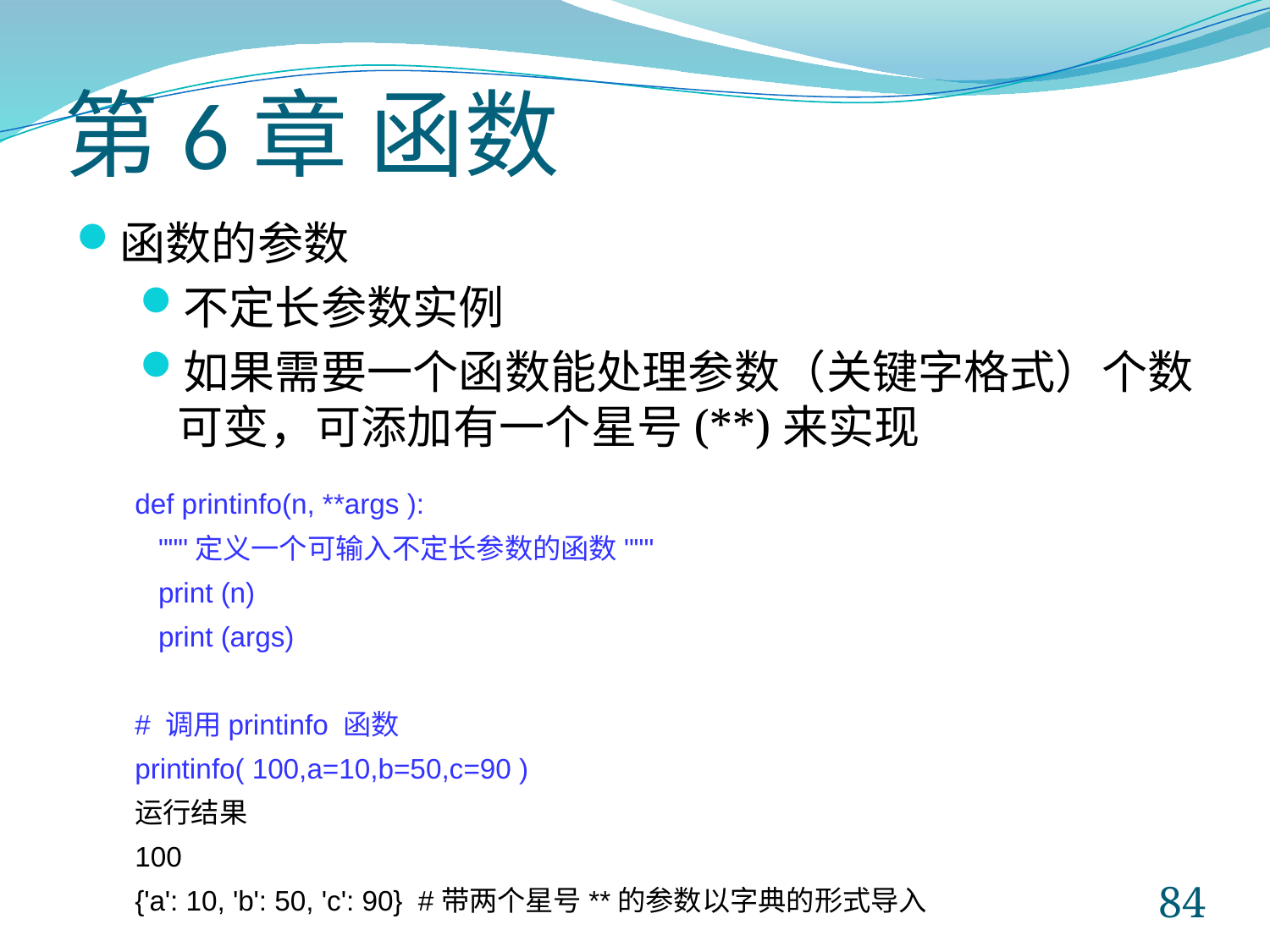

# 第6章 函数
函数的参数
不定长参数实例
如果需要一个函数能处理参数（关键字格式）个数可变，可添加有一个星号(**)来实现

def printinfo(n, **args ):
   """定义一个可输入不定长参数的函数"""
   print (n)
   print (args)

# 调用printinfo 函数
printinfo( 100,a=10,b=50,c=90 )
运行结果
100
{'a': 10, 'b': 50, 'c': 90}  #带两个星号**的参数以字典的形式导入
84